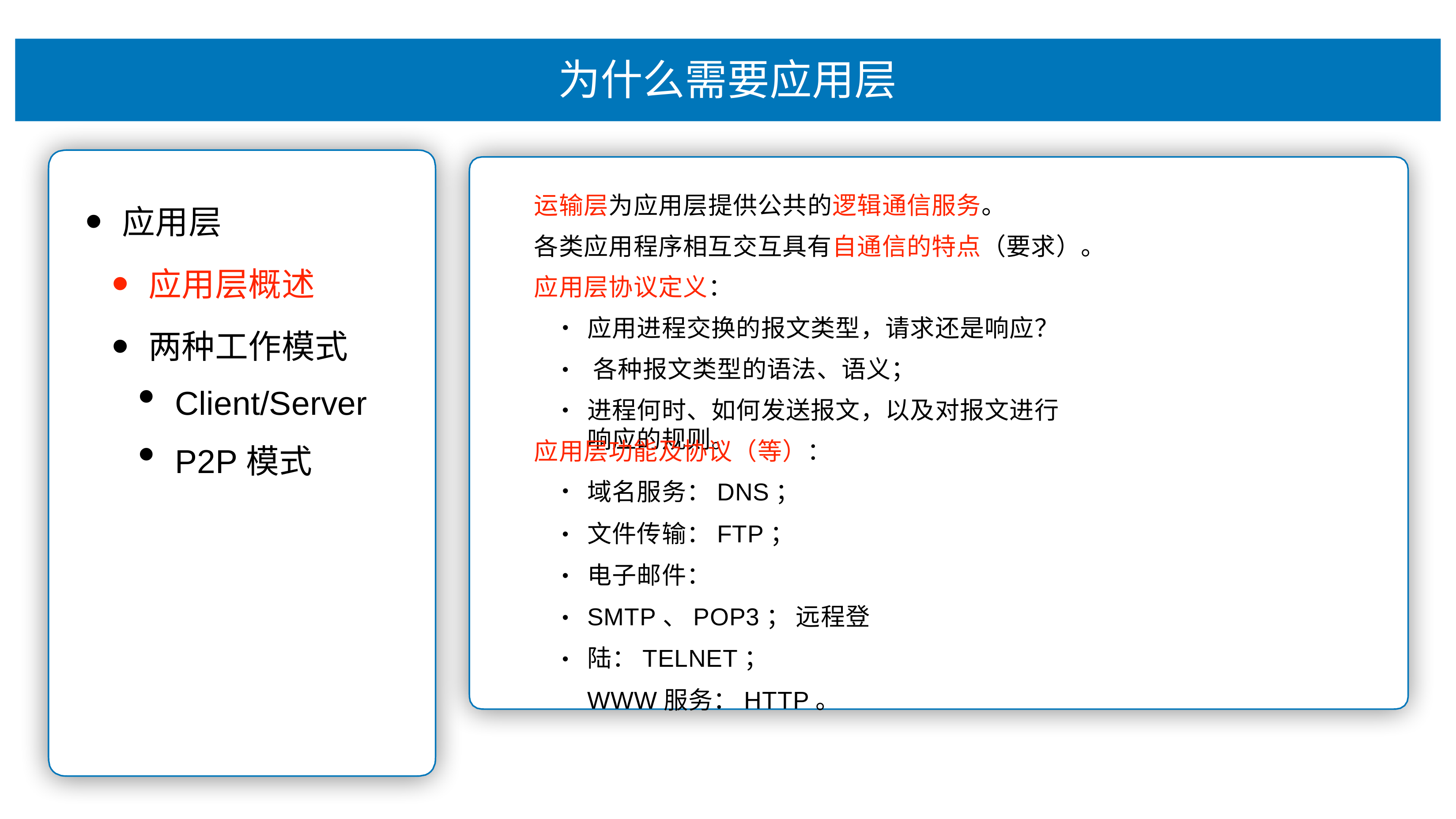

# 为什么需要应⽤层

运输层为应⽤层提供公共的逻辑通信服务。
各类应⽤程序相互交互具有⾃通信的特点（要求）。 应⽤层协议定义：
应⽤层
应⽤层概述
两种⼯作模式
Client/Server
P2P模式
应⽤进程交换的报⽂类型，请求还是响应？  各种报⽂类型的语法、语义；
进程何时、如何发送报⽂，以及对报⽂进⾏响应的规则。
•
•
应⽤层功能及协议（等）：
域名服务：DNS；
⽂件传输：FTP；
电⼦邮件：SMTP、POP3； 远程登陆：TELNET；
WWW服务：HTTP。
•
•
•
•